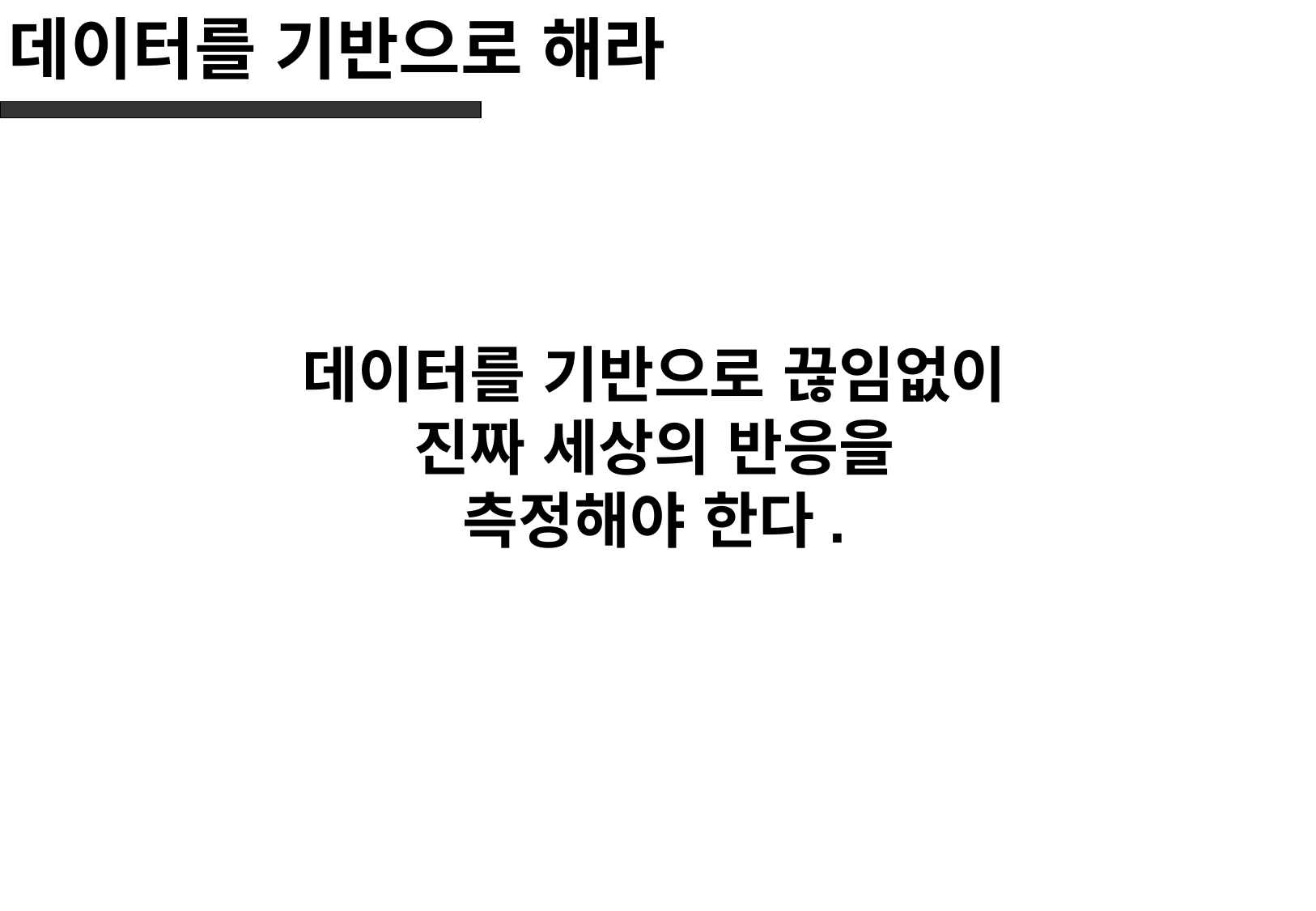

# 데이터를 기반으로 해라
데이터를 기반으로 끊임없이
진짜 세상의 반응을
측정해야 한다.